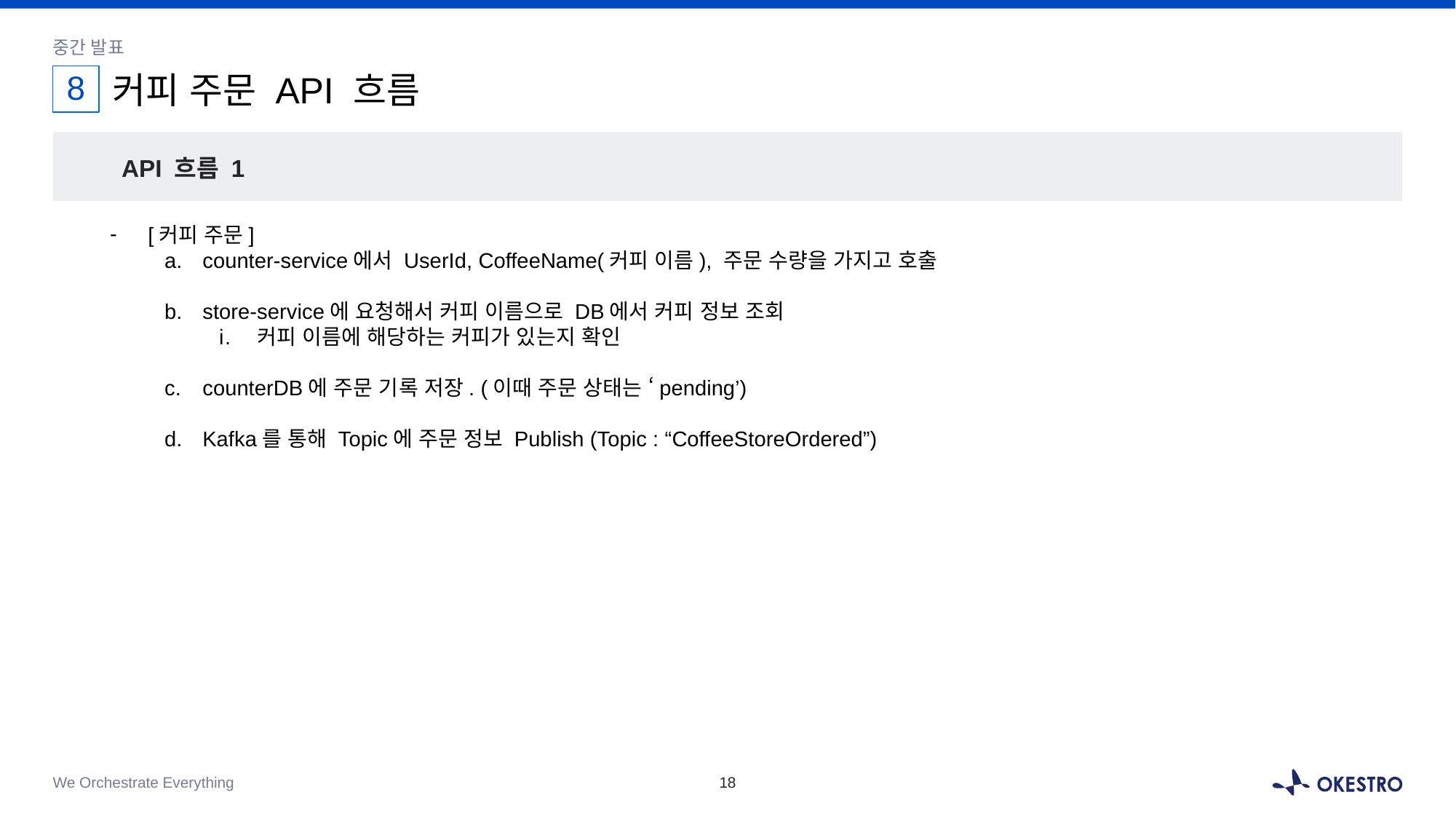

중간 발표
8
# 커피 주문 API 흐름
API 흐름 1
[커피 주문]
counter-service에서 UserId, CoffeeName(커피 이름), 주문 수량을 가지고 호출
store-service에 요청해서 커피 이름으로 DB에서 커피 정보 조회
커피 이름에 해당하는 커피가 있는지 확인
counterDB에 주문 기록 저장. (이때 주문 상태는 ‘pending’)
Kafka를 통해 Topic에 주문 정보 Publish (Topic : “CoffeeStoreOrdered”)